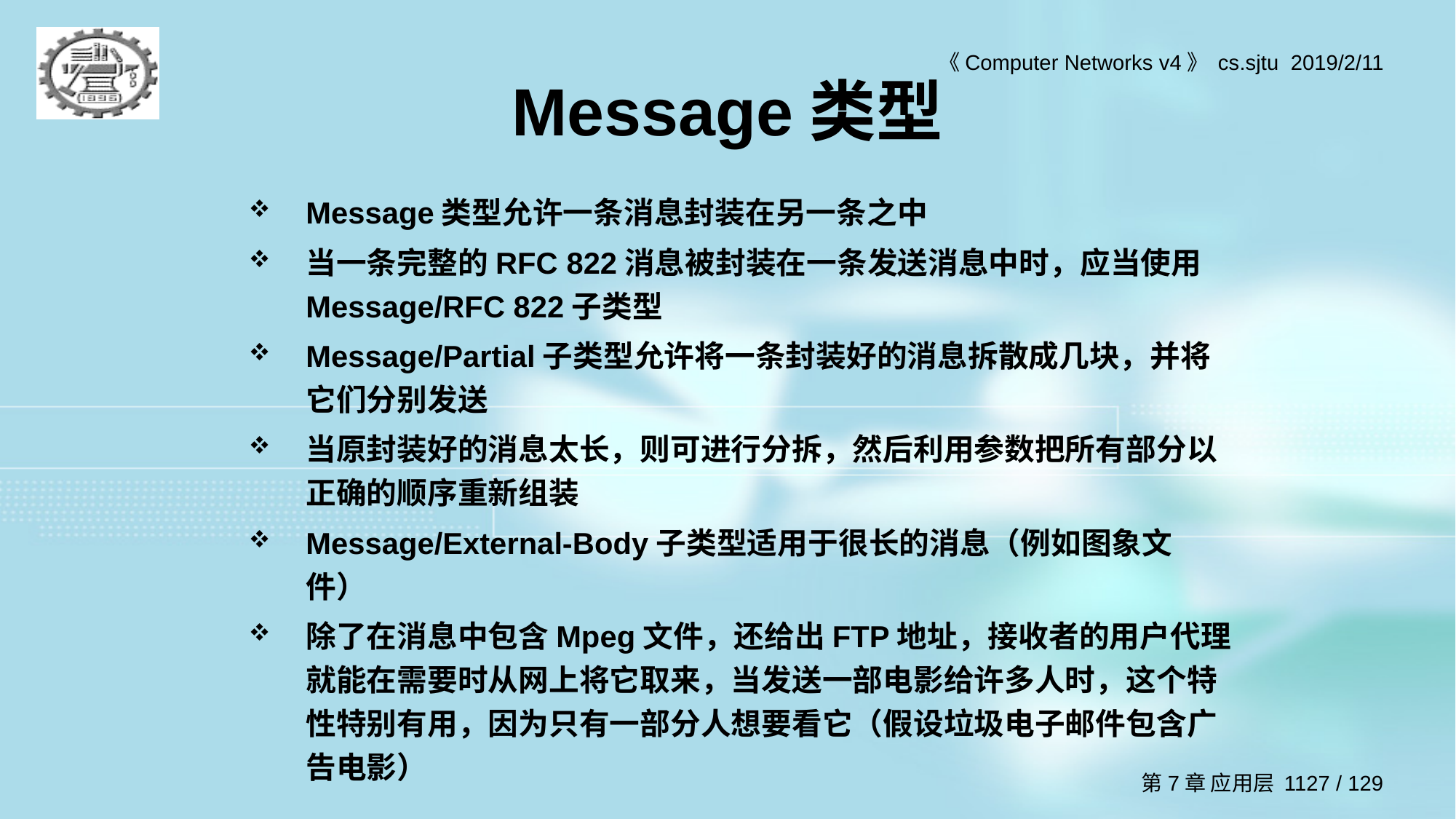

# Message类型
Message类型允许一条消息封装在另一条之中
当一条完整的RFC 822消息被封装在一条发送消息中时，应当使用Message/RFC 822子类型
Message/Partial子类型允许将一条封装好的消息拆散成几块，并将它们分别发送
当原封装好的消息太长，则可进行分拆，然后利用参数把所有部分以正确的顺序重新组装
Message/External-Body子类型适用于很长的消息（例如图象文件）
除了在消息中包含Mpeg文件，还给出FTP地址，接收者的用户代理就能在需要时从网上将它取来，当发送一部电影给许多人时，这个特性特别有用，因为只有一部分人想要看它（假设垃圾电子邮件包含广告电影）